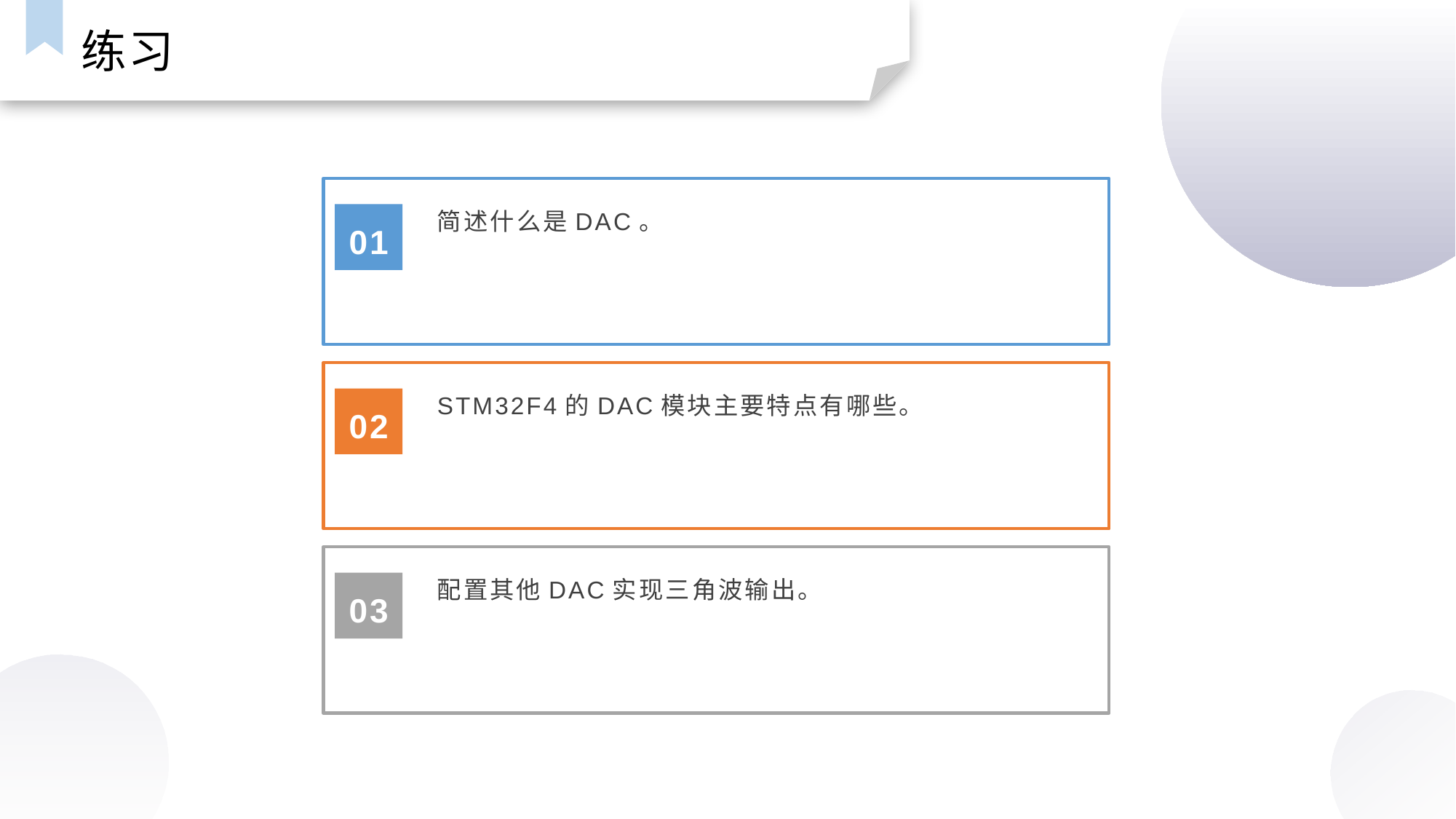

练习

简述什么是DAC。

01

STM32F4的DAC模块主要特点有哪些。

02

配置其他DAC实现三角波输出。

03